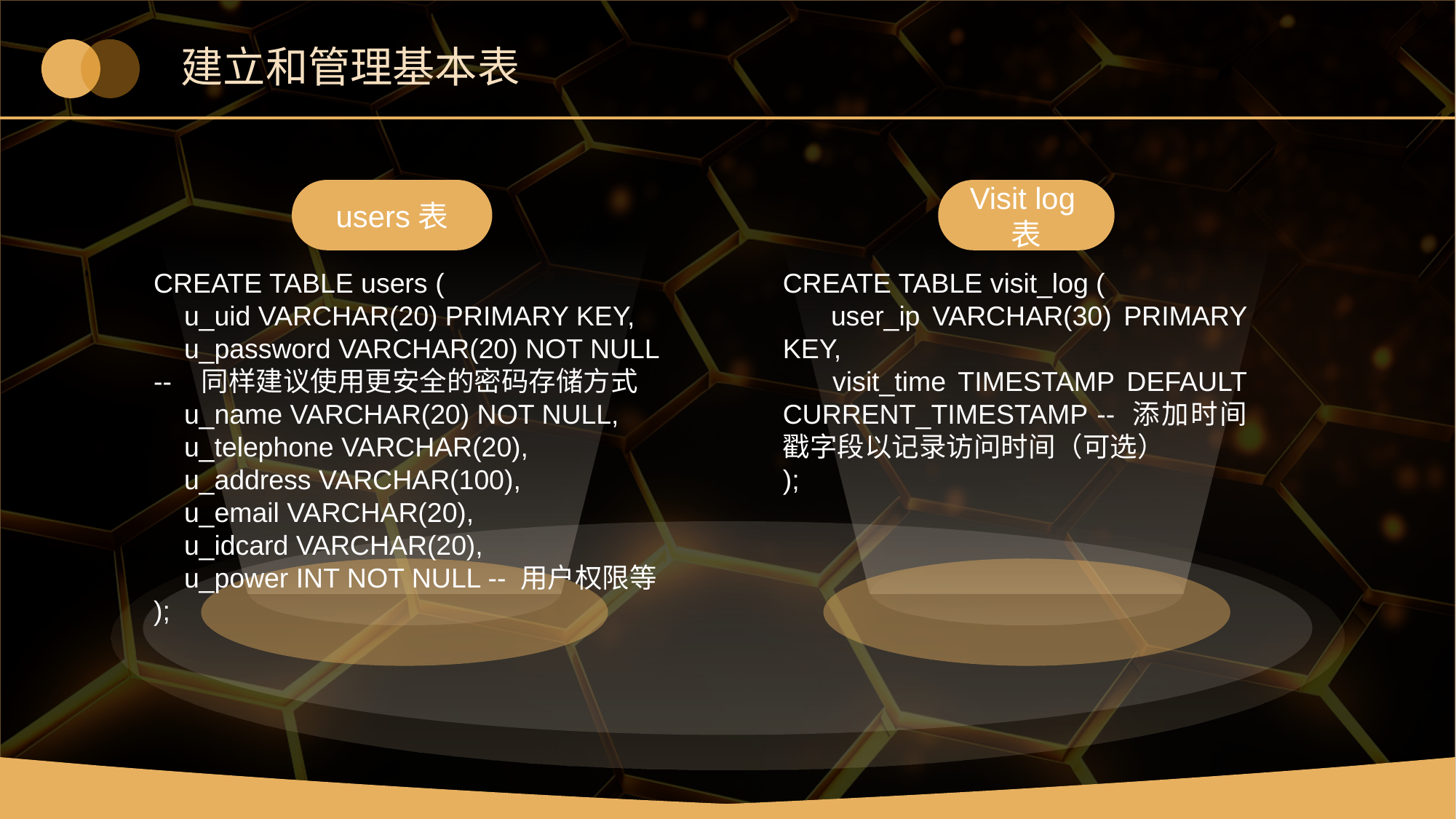

# 建立和管理基本表
users表

Visit log表

CREATE TABLE users (
    u_uid VARCHAR(20) PRIMARY KEY,
    u_password VARCHAR(20) NOT NULL --   同样建议使用更安全的密码存储方式
    u_name VARCHAR(20) NOT NULL,
    u_telephone VARCHAR(20),
    u_address VARCHAR(100),
    u_email VARCHAR(20),
    u_idcard VARCHAR(20),
    u_power INT NOT NULL -- 用户权限等
);
CREATE TABLE visit_log (
    user_ip VARCHAR(30) PRIMARY KEY,
    visit_time TIMESTAMP DEFAULT CURRENT_TIMESTAMP -- 添加时间戳字段以记录访问时间（可选）
);